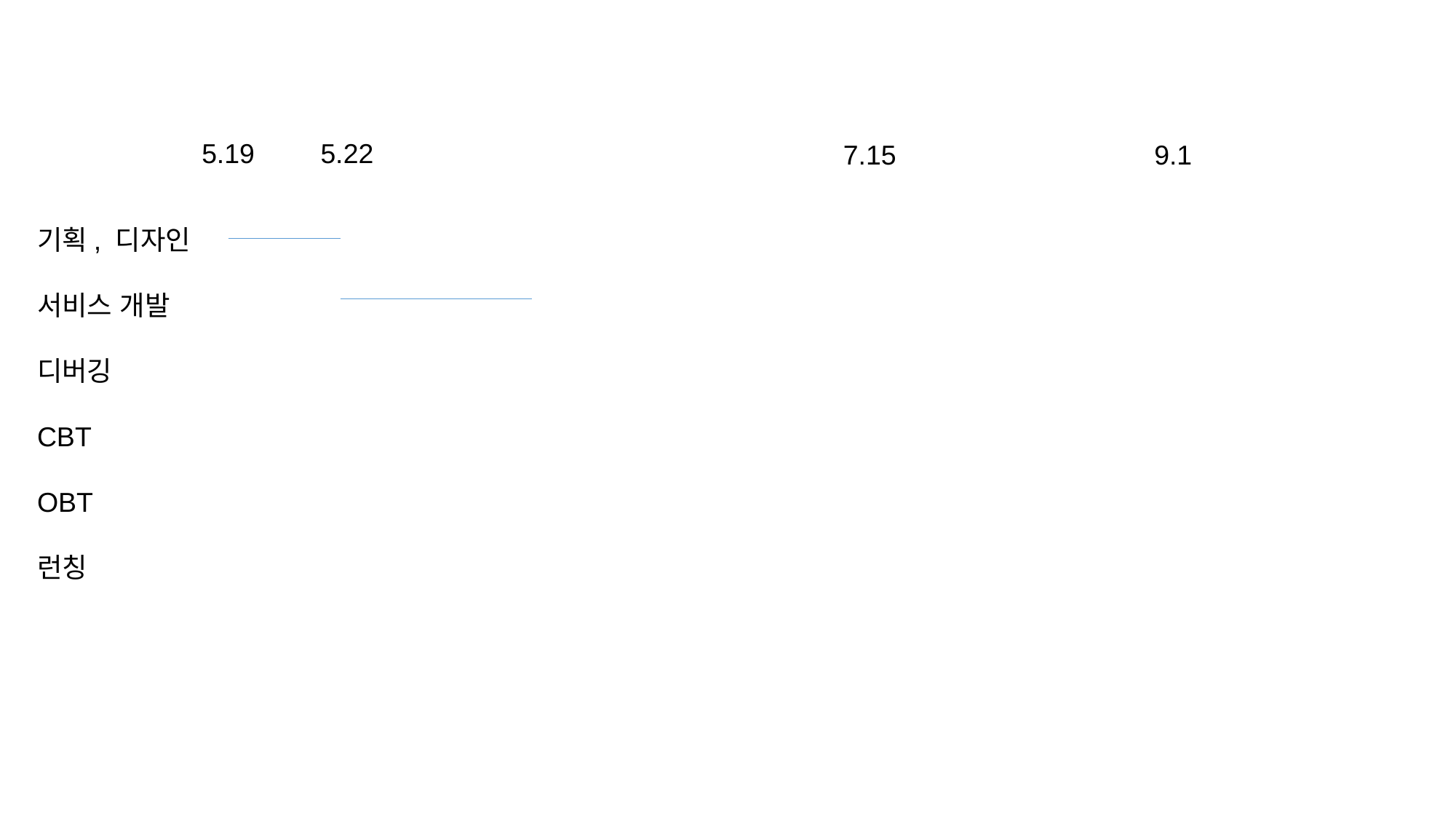

5.19
5.22
7.15
9.1
기획, 디자인

서비스 개발

디버깅

CBT

OBT

런칭